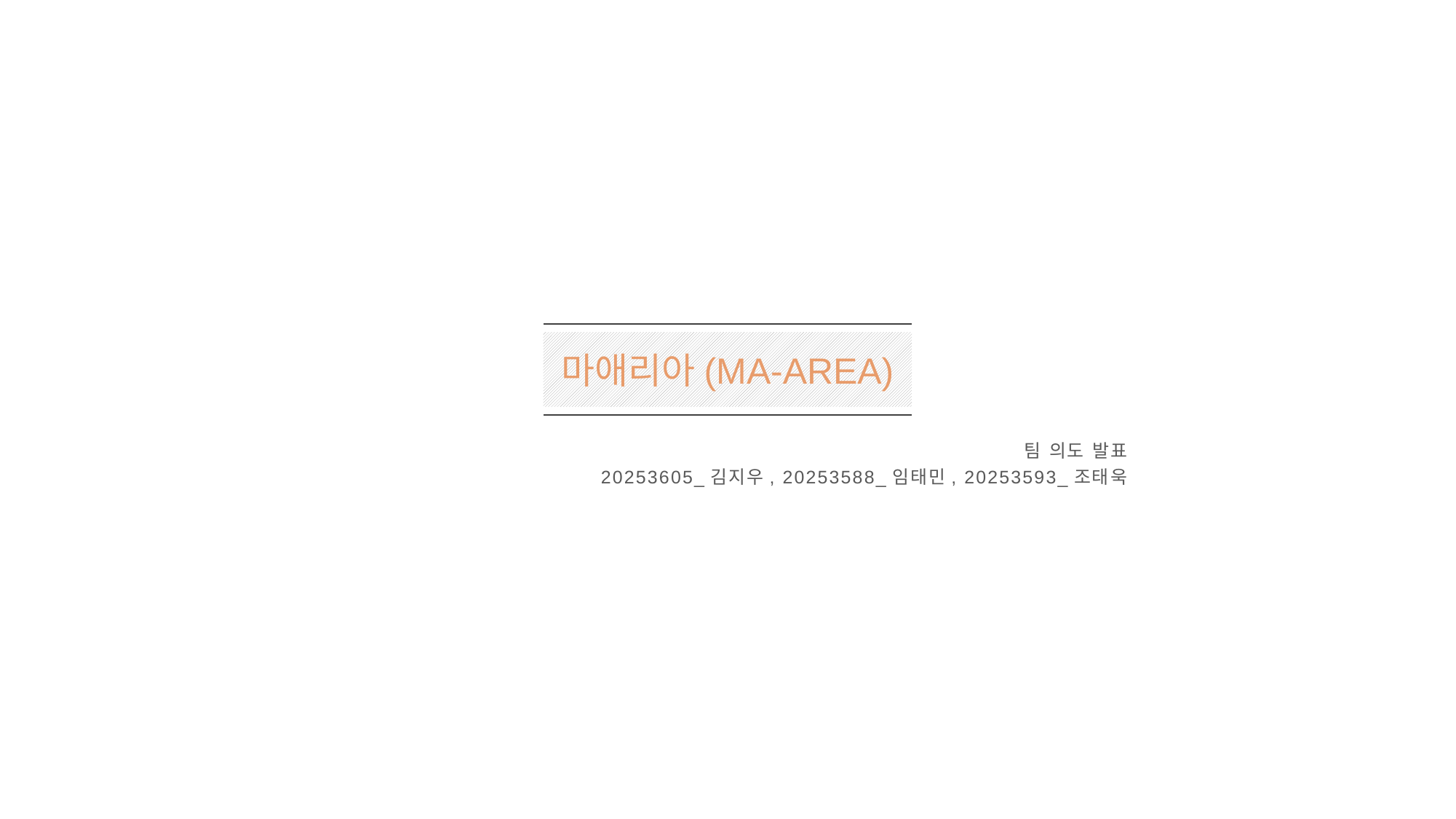

INDEX
01

프로젝트 개요
배경, 필요성,
기존 유사 서비스 분석
02

기능 및 구현내용

시연 영상,
사용 기술 설명
03

시스템 아키텍쳐
System Architecture

마애리아(MA-AREA)
팀 의도 발표
20253605_김지우, 20253588_임태민, 20253593_조태욱